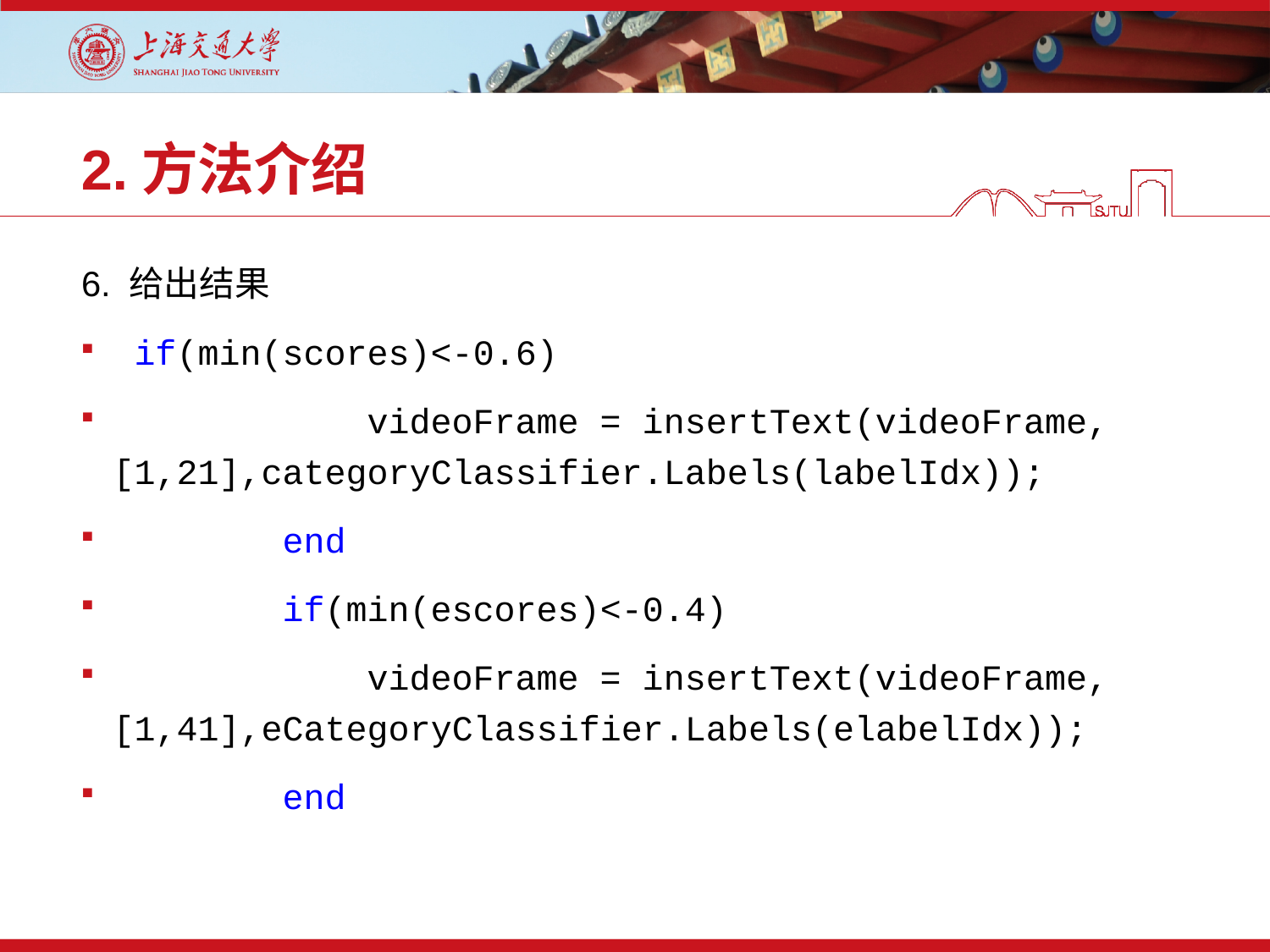

# 2.方法介绍
6. 给出结果
 if(min(scores)<-0.6)
            videoFrame = insertText(videoFrame,[1,21],categoryClassifier.Labels(labelIdx));
        end
        if(min(escores)<-0.4)
            videoFrame = insertText(videoFrame,[1,41],eCategoryClassifier.Labels(elabelIdx));
        end